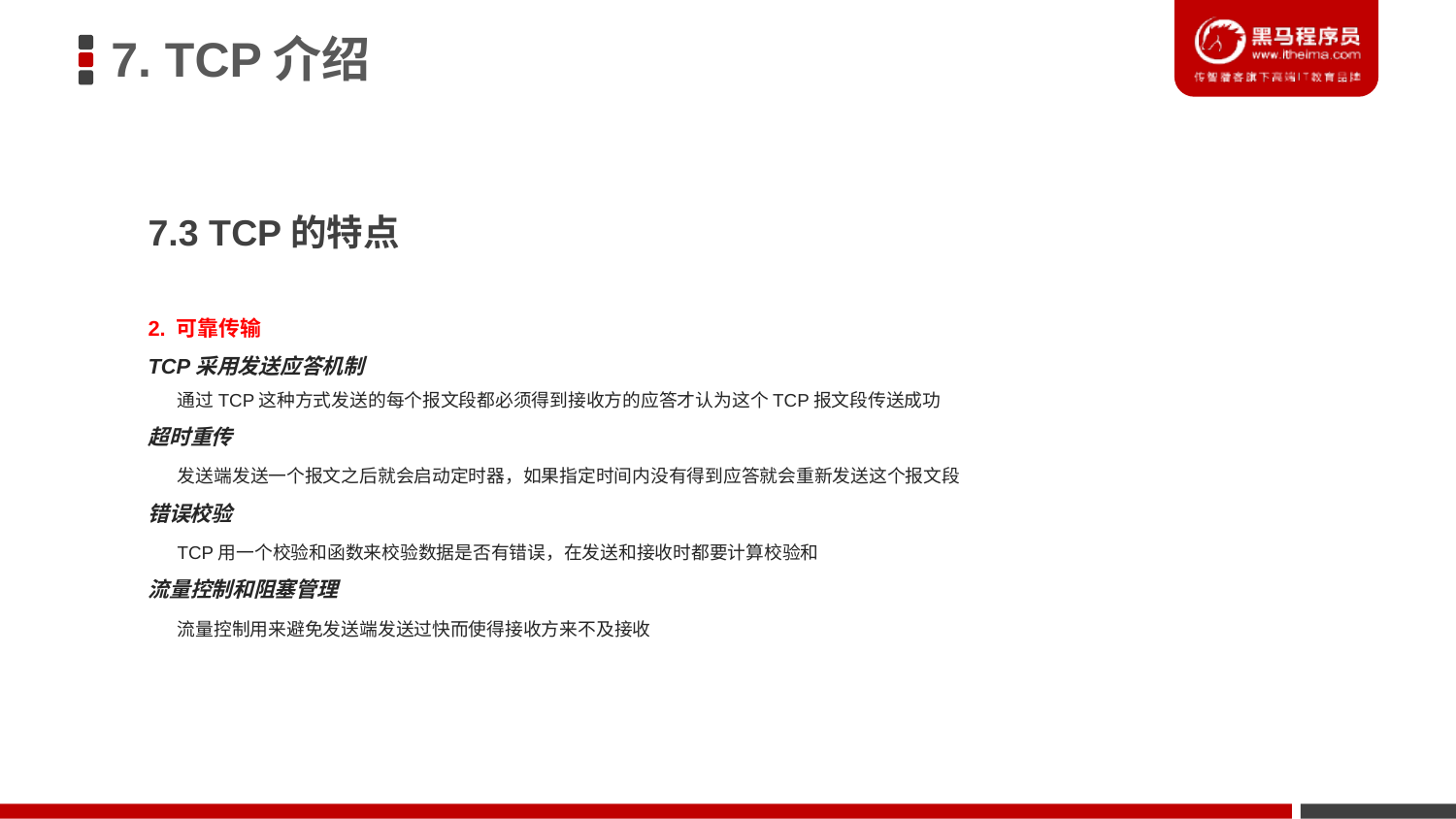

7. TCP介绍
7.3 TCP的特点
2. 可靠传输
TCP采用发送应答机制
      通过TCP这种方式发送的每个报文段都必须得到接收方的应答才认为这个TCP报文段传送成功
超时重传
     发送端发送一个报文之后就会启动定时器，如果指定时间内没有得到应答就会重新发送这个报文段
错误校验
     TCP用一个校验和函数来校验数据是否有错误，在发送和接收时都要计算校验和
流量控制和阻塞管理
     流量控制用来避免发送端发送过快而使得接收方来不及接收